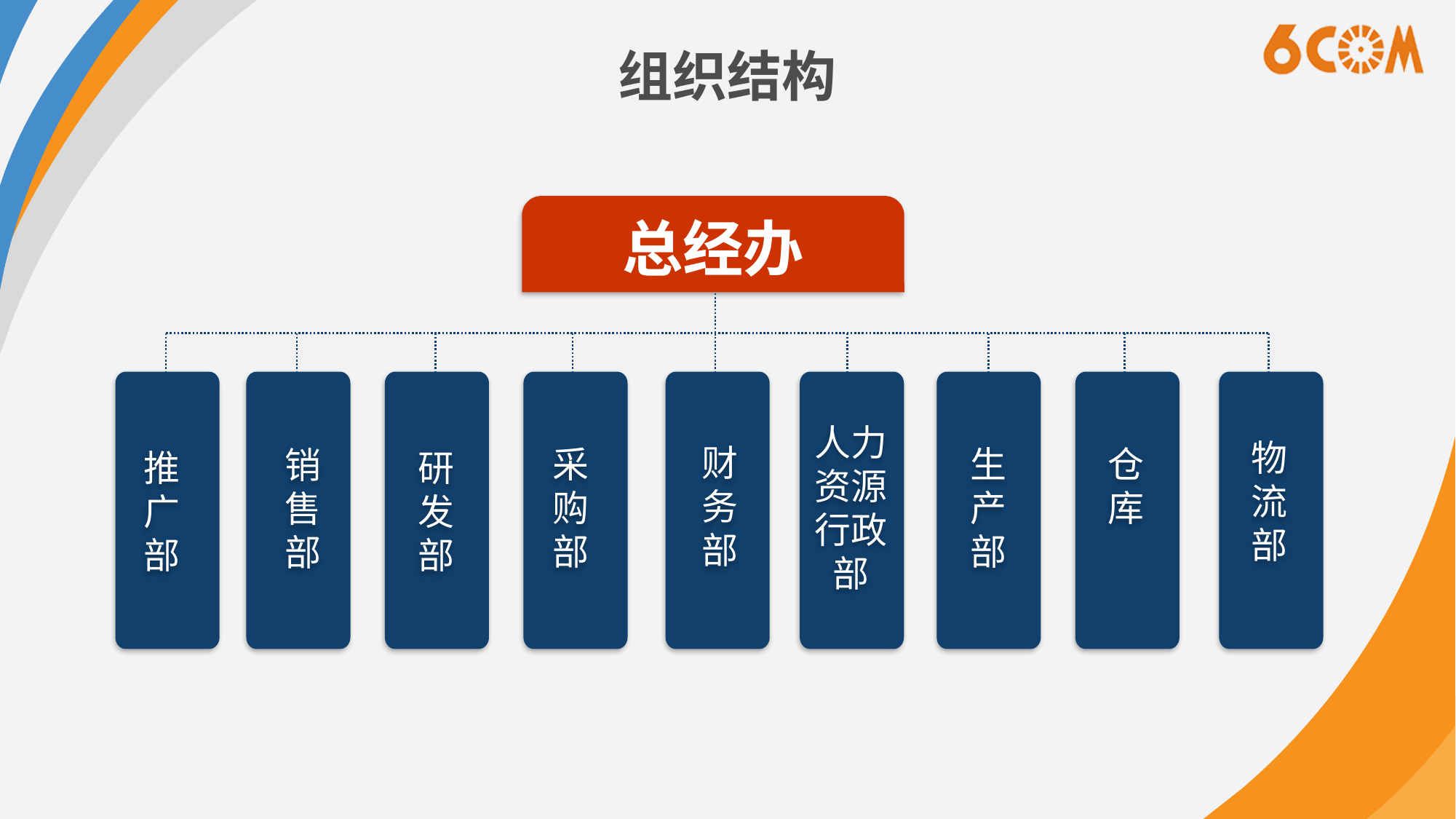

# 组织结构
总经办

人力资源行政部
物流部
财务部
采购部
生产部
仓 库
销售部
推广部
研发部